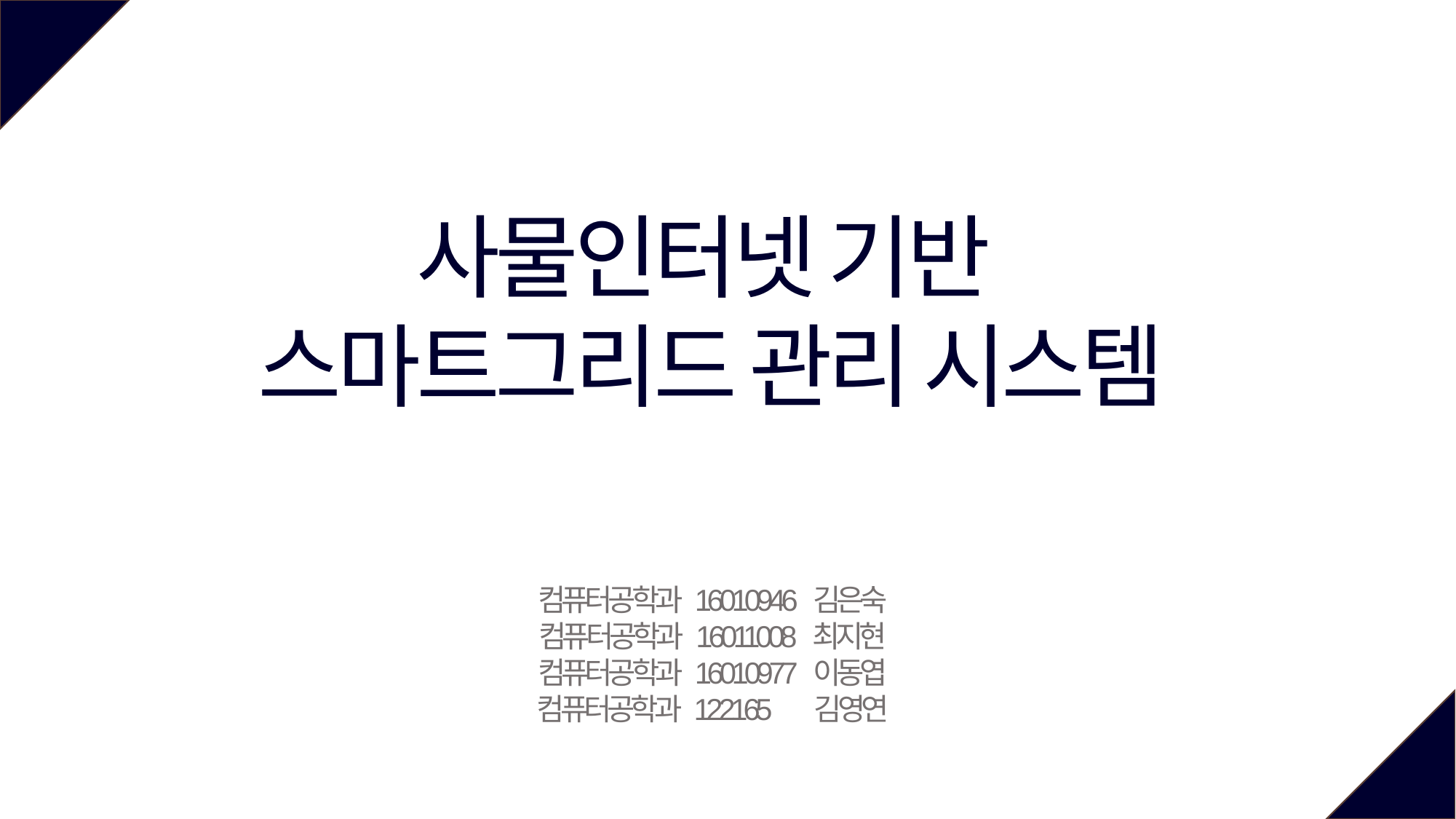

사물인터넷 기반
스마트그리드 관리 시스템
컴퓨터공학과  16010946  김은숙
컴퓨터공학과  16011008  최지현
컴퓨터공학과  16010977  이동엽
컴퓨터공학과  122165         김영연